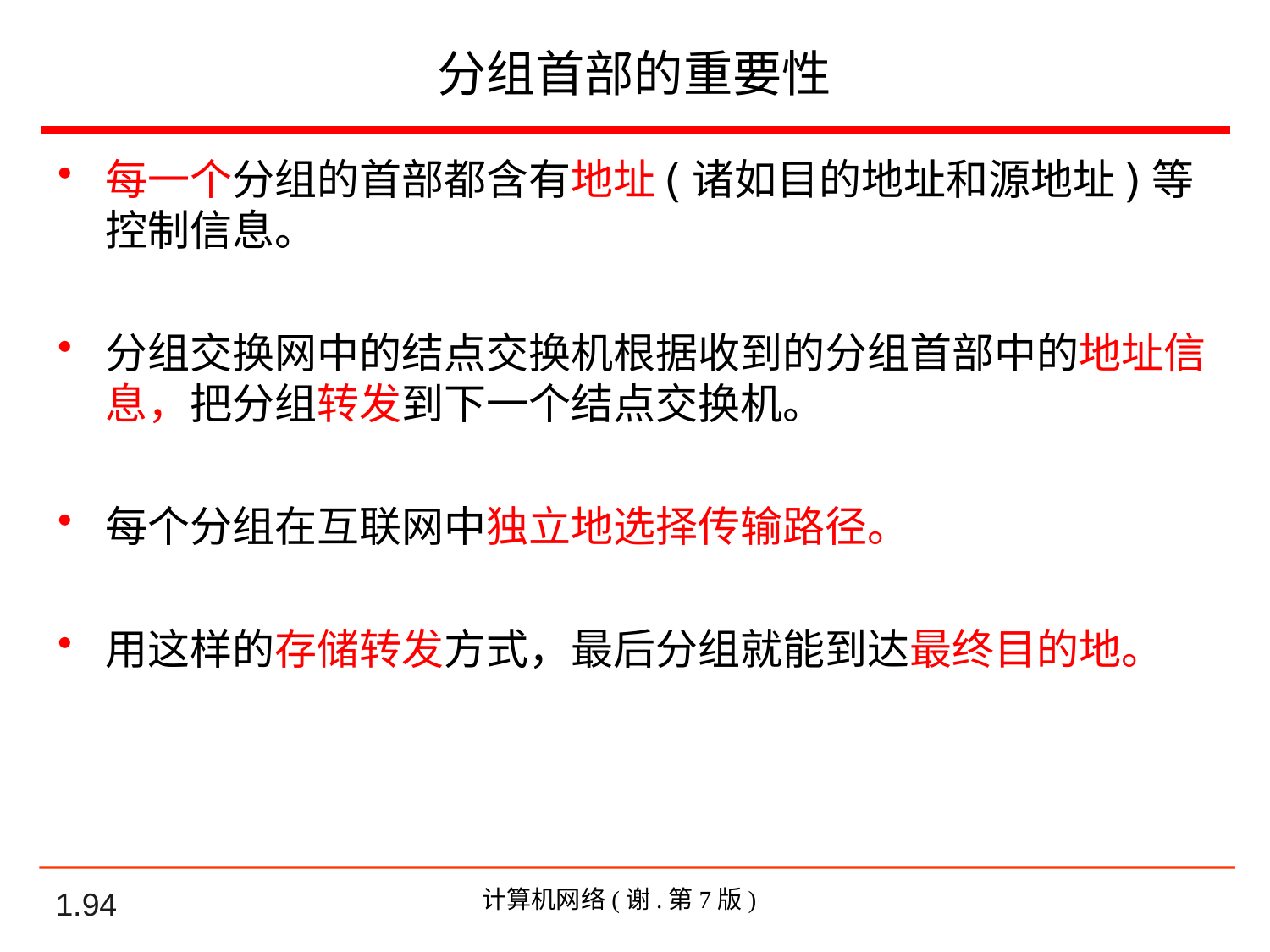

分组首部的重要性
每一个分组的首部都含有地址(诸如目的地址和源地址)等控制信息。

分组交换网中的结点交换机根据收到的分组首部中的地址信息，把分组转发到下一个结点交换机。

每个分组在互联网中独立地选择传输路径。

用这样的存储转发方式，最后分组就能到达最终目的地。